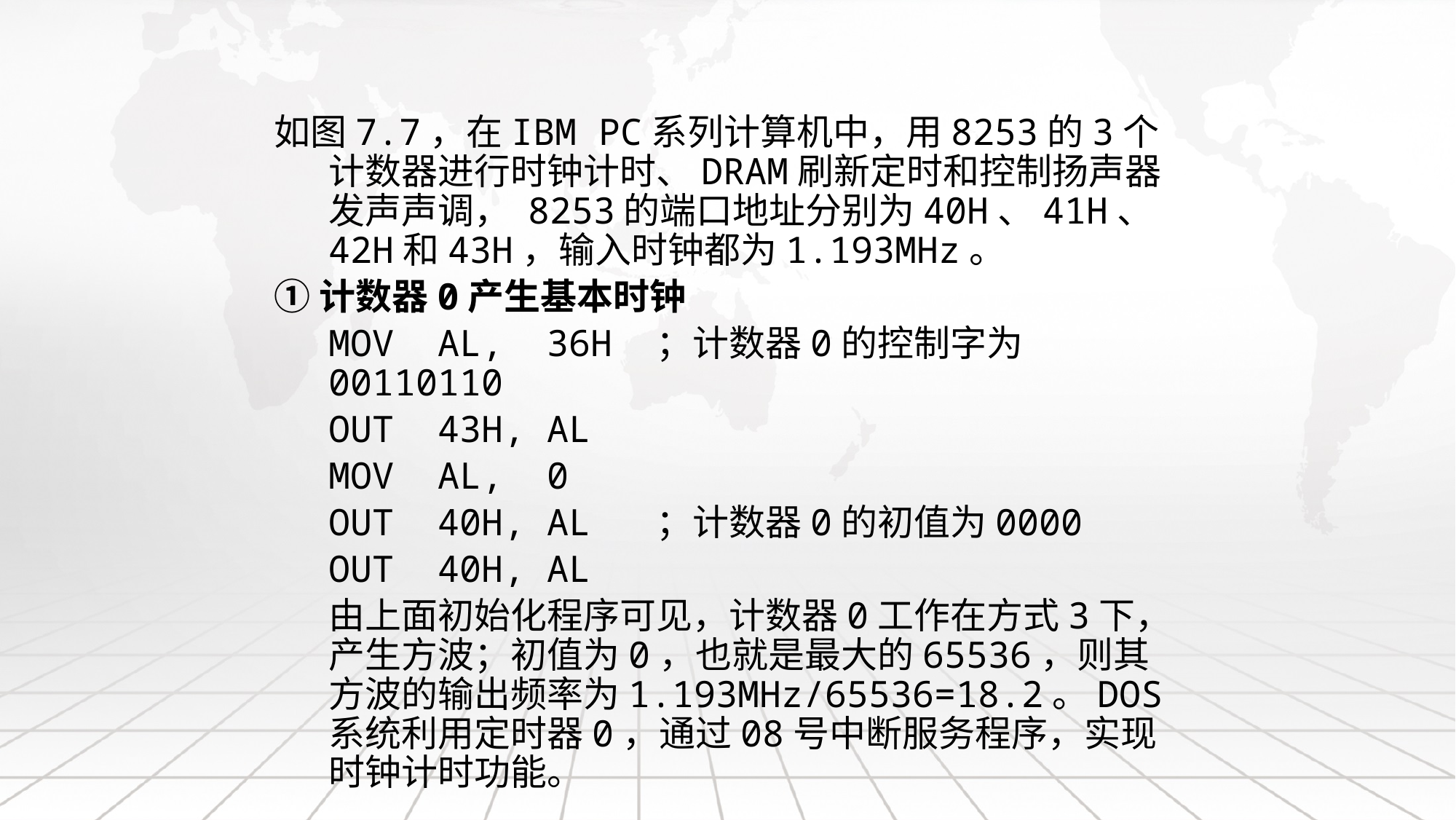

如图7.7，在IBM PC系列计算机中，用8253的3个计数器进行时钟计时、DRAM刷新定时和控制扬声器发声声调， 8253的端口地址分别为40H、41H、42H和43H，输入时钟都为1.193MHz。
①计数器0产生基本时钟
	MOV	AL,	36H	；计数器0的控制字为00110110
	OUT	43H,	AL
	MOV	AL,	0
	OUT	40H, AL	；计数器0的初值为0000
	OUT	40H, AL
	由上面初始化程序可见，计数器0工作在方式3下，产生方波；初值为0，也就是最大的65536，则其方波的输出频率为1.193MHz/65536=18.2。DOS系统利用定时器0，通过08号中断服务程序，实现时钟计时功能。